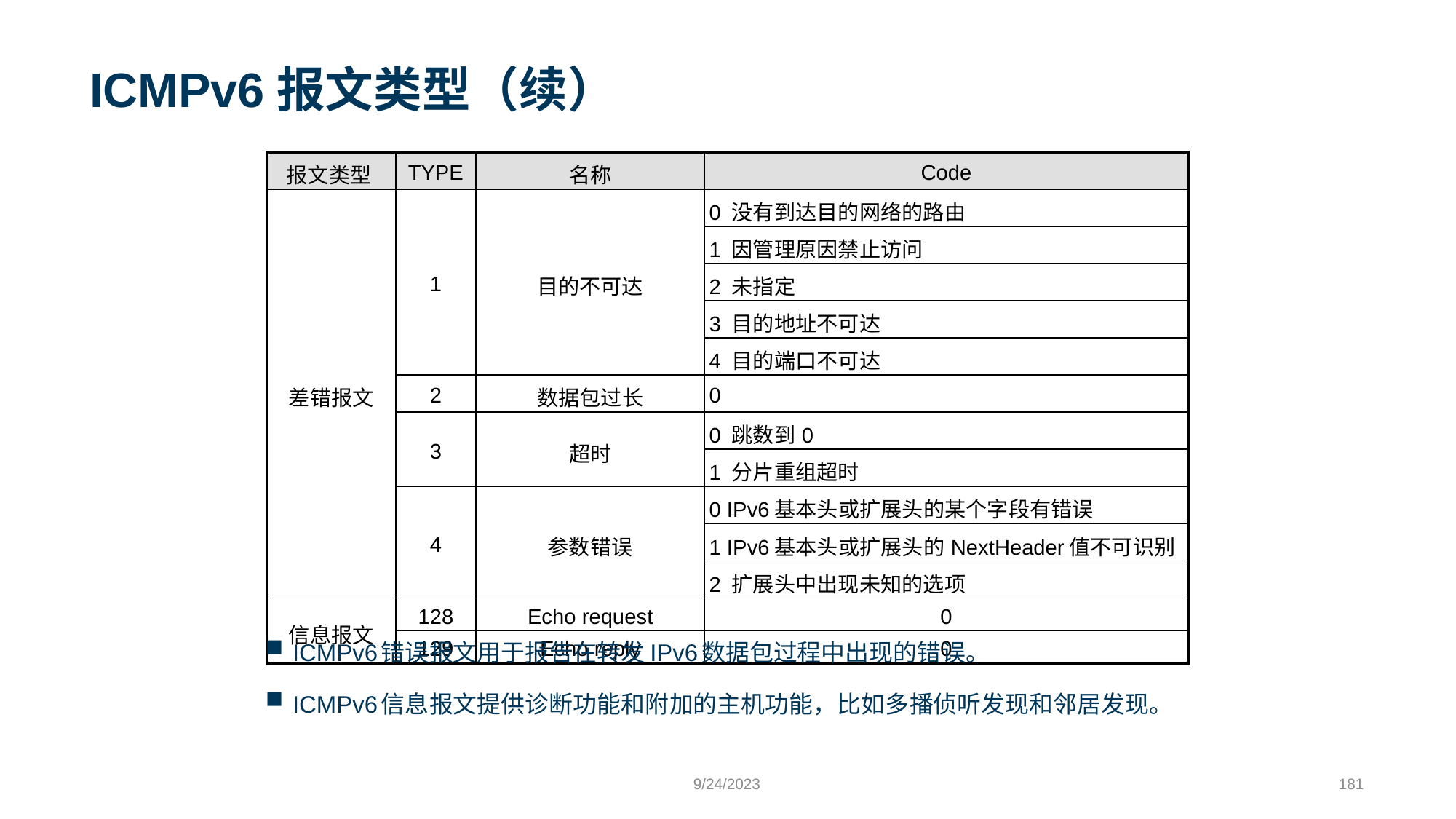

# ICMPv6报文类型（续）
| 报文类型 | TYPE | 名称 | Code |
| --- | --- | --- | --- |
| 差错报文 | 1 | 目的不可达 | 0 没有到达目的网络的路由 |
|  |  |  | 1 因管理原因禁止访问 |
|  |  |  | 2 未指定 |
|  |  |  | 3 目的地址不可达 |
|  |  |  | 4 目的端口不可达 |
|  | 2 | 数据包过长 | 0 |
|  | 3 | 超时 | 0 跳数到0 |
|  |  |  | 1 分片重组超时 |
|  | 4 | 参数错误 | 0 IPv6基本头或扩展头的某个字段有错误 |
|  |  |  | 1 IPv6基本头或扩展头的NextHeader值不可识别 |
|  |  |  | 2 扩展头中出现未知的选项 |
| 信息报文 | 128 | Echo request | 0 |
|  | 129 | Echo reply | 0 |
ICMPv6错误报文用于报告在转发IPv6数据包过程中出现的错误。
ICMPv6信息报文提供诊断功能和附加的主机功能，比如多播侦听发现和邻居发现。

9/24/2023
181